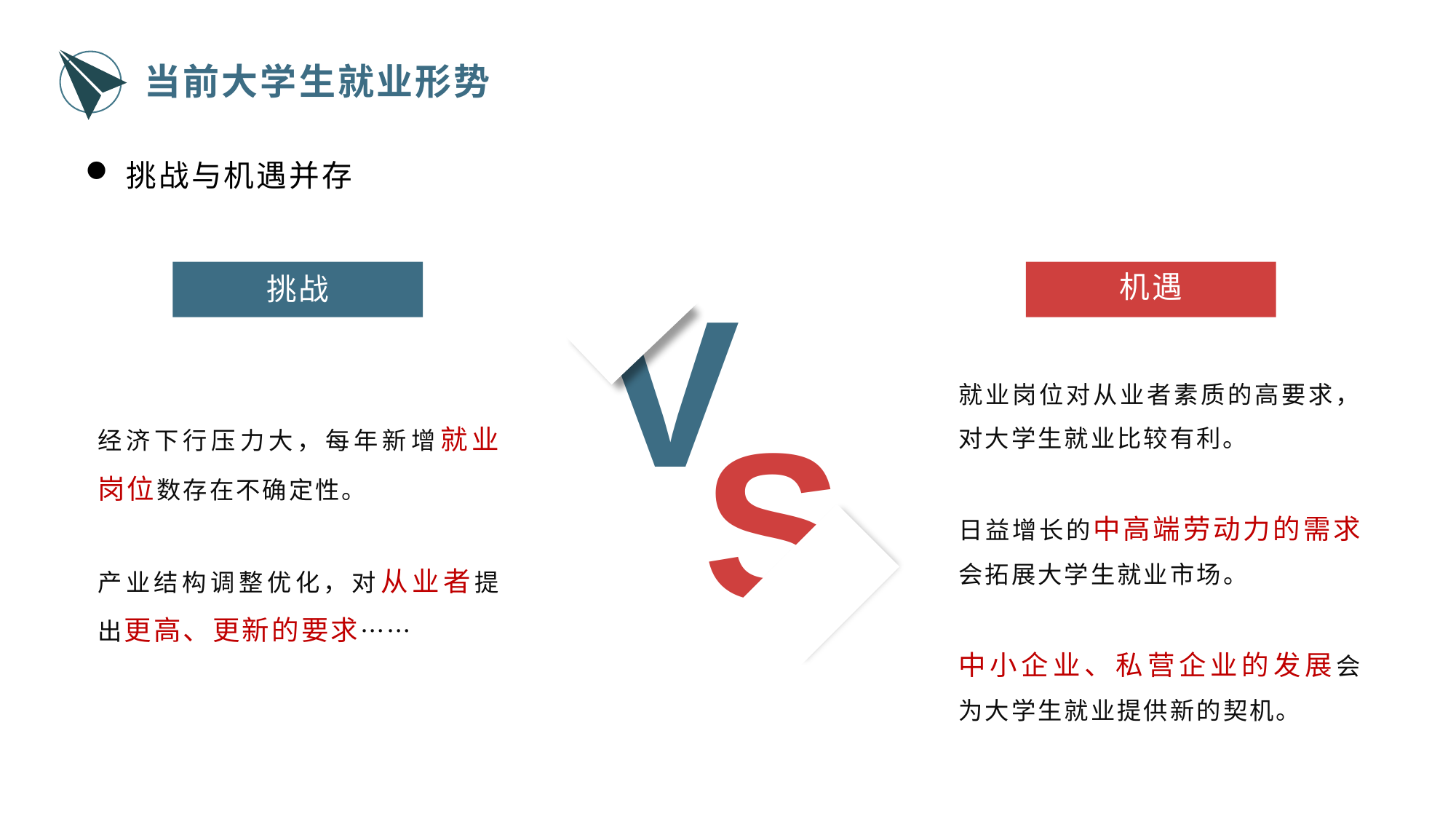

当前大学生就业形势
挑战与机遇并存
V

S

机遇
挑战
经济下行压力大，每年新增就业岗位数存在不确定性。

产业结构调整优化，对从业者提出更高、更新的要求……
就业岗位对从业者素质的高要求，对大学生就业比较有利。

日益增长的中高端劳动力的需求会拓展大学生就业市场。

中小企业、私营企业的发展会为大学生就业提供新的契机。